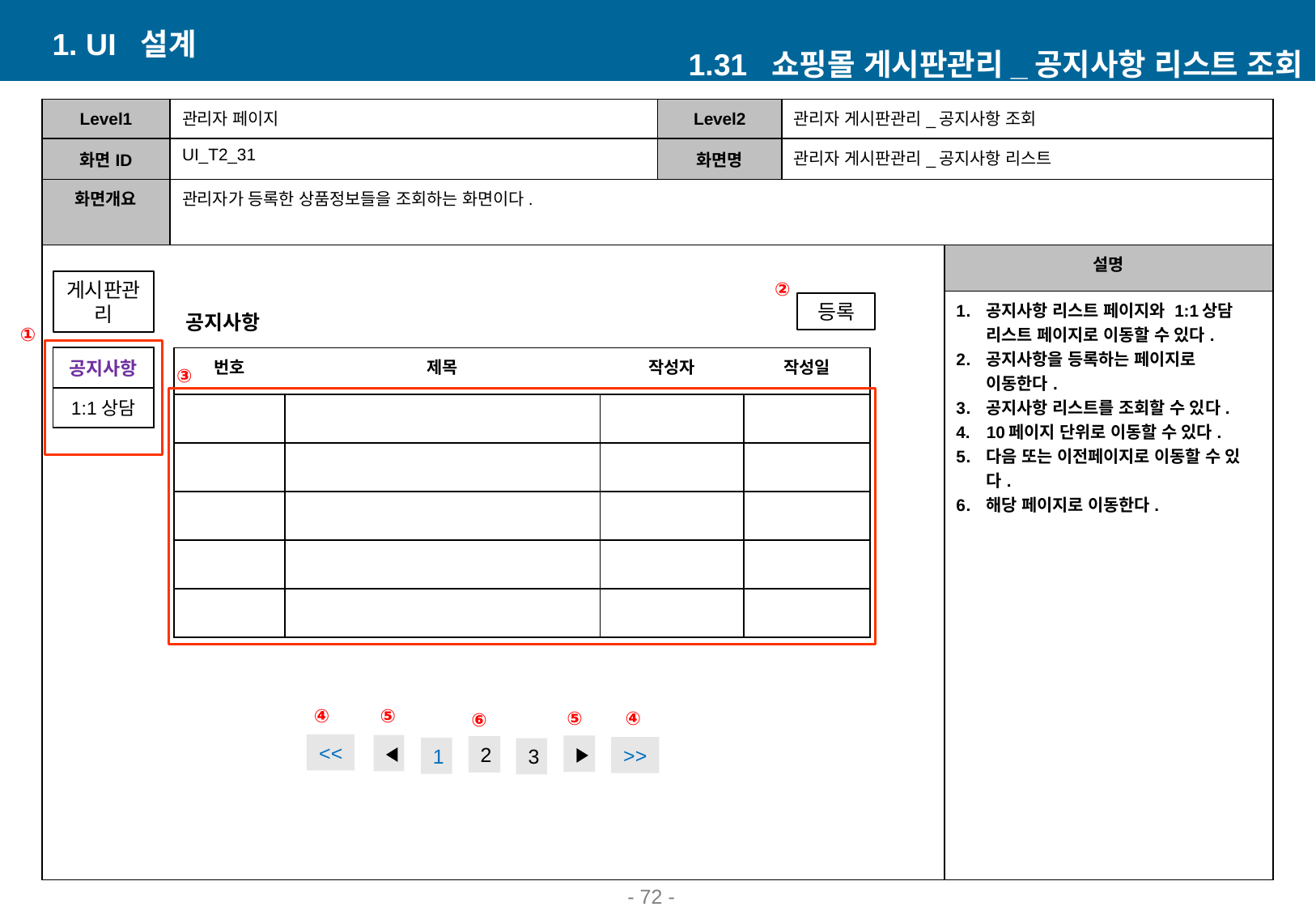

1. UI  설계
1.31  쇼핑몰 게시판관리_공지사항 리스트 조회
| Level1 | 관리자 페이지 | Level2 | 관리자 게시판관리\_공지사항 조회 |  |
| --- | --- | --- | --- | --- |
| 화면ID | UI\_T2\_31 | 화면명 | 관리자 게시판관리\_공지사항 리스트 |  |
| 화면개요 | 관리자가 등록한 상품정보들을 조회하는 화면이다. |  |  |  |
|  |  |  |  | 설명 |
|  |  |  |  | 공지사항 리스트 페이지와 1:1상담 리스트 페이지로 이동할 수 있다. 공지사항을 등록하는 페이지로 이동한다. 공지사항 리스트를 조회할 수 있다. 10페이지 단위로 이동할 수 있다. 다음 또는 이전페이지로 이동할 수 있다. 해당 페이지로 이동한다. |
게시판관리
②
등록
공지사항
①

| 공지사항 |
| --- |
| 1:1상담 |
| 번호 | 제목 | 작성자 | 작성일 |
| --- | --- | --- | --- |
|  |  |  |  |
|  |  |  |  |
|  |  |  |  |
|  |  |  |  |
|  |  |  |  |
③

⑤
④
④
⑤
⑥
<<
◀
▶
2
>>
1
3
- 72 -